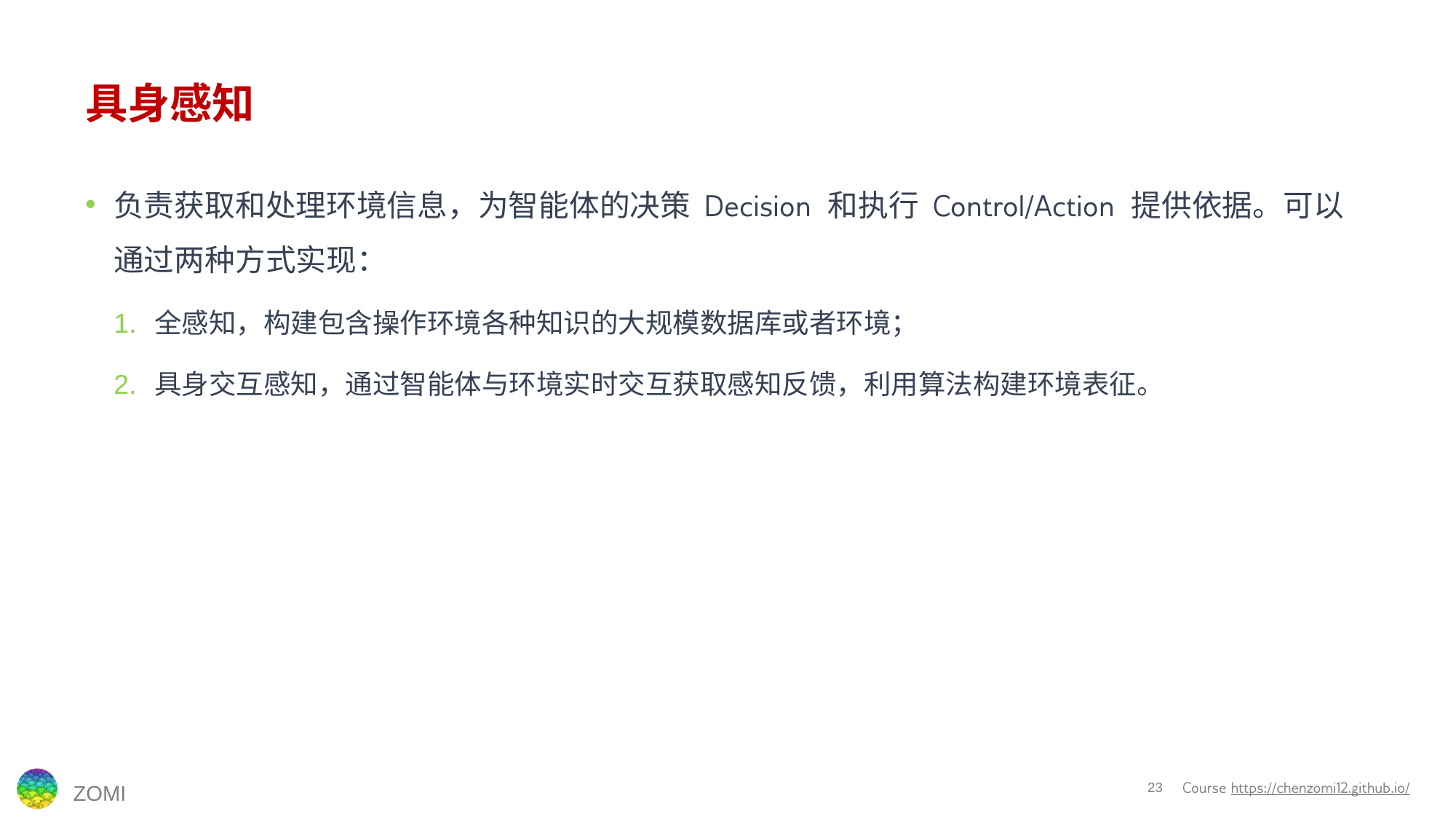

# 具身感知
负责获取和处理环境信息，为智能体的决策 Decision 和执行 Control/Action 提供依据。可以通过两种方式实现：
全感知，构建包含操作环境各种知识的大规模数据库或者环境；
具身交互感知，通过智能体与环境实时交互获取感知反馈，利用算法构建环境表征。